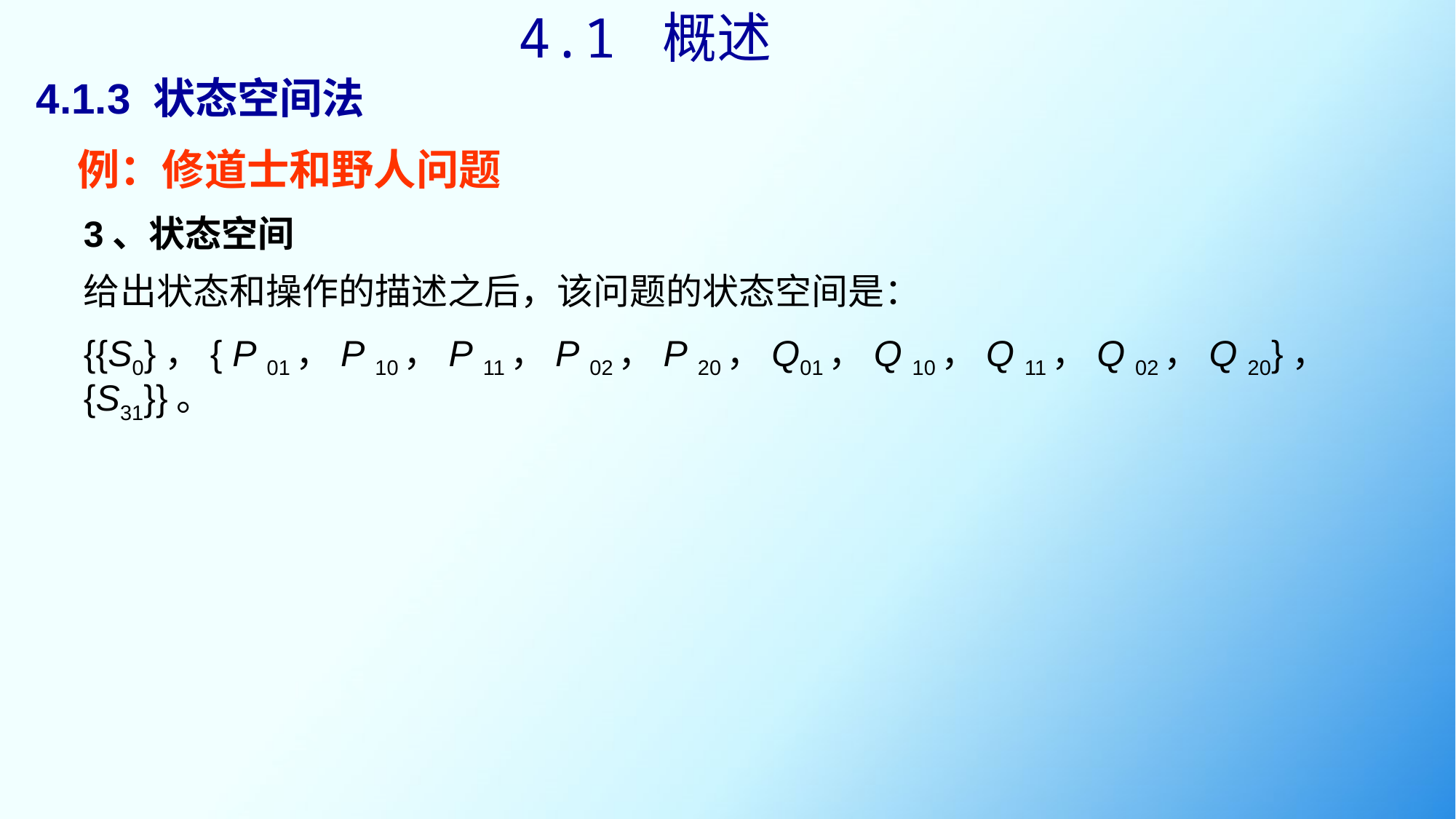

4.1 概述
# 4.1.3 状态空间法
例：修道士和野人问题
3、状态空间
给出状态和操作的描述之后，该问题的状态空间是：
{{S0}，{ P 01，P 10，P 11，P 02，P 20，Q01，Q 10，Q 11，Q 02，Q 20}，{S31}}。